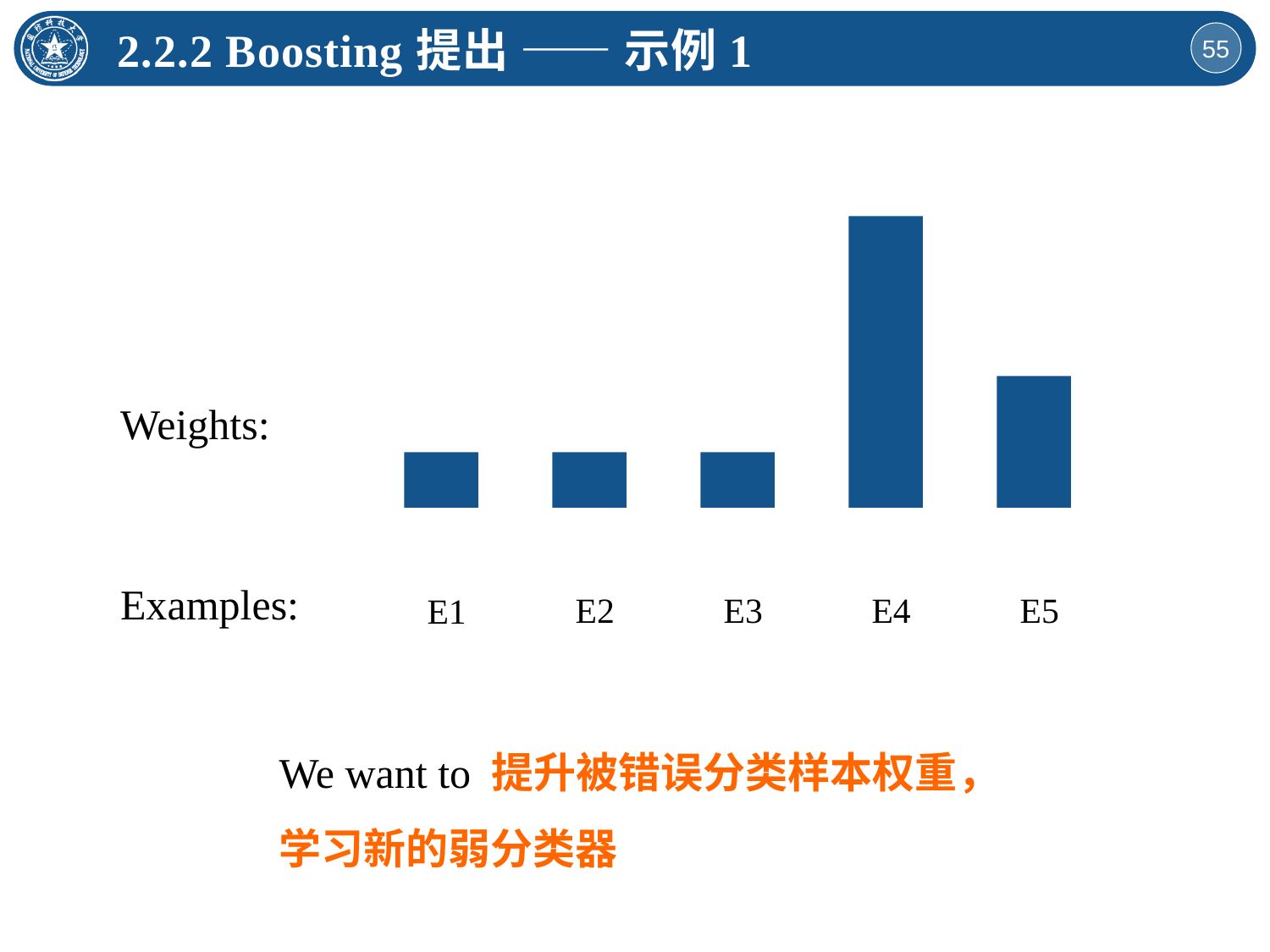

2.2.2 Boosting提出 —— 示例1

Weights:

Examples:
E2
E3
E4
E5
E1
We want to 提升被错误分类样本权重，学习新的弱分类器